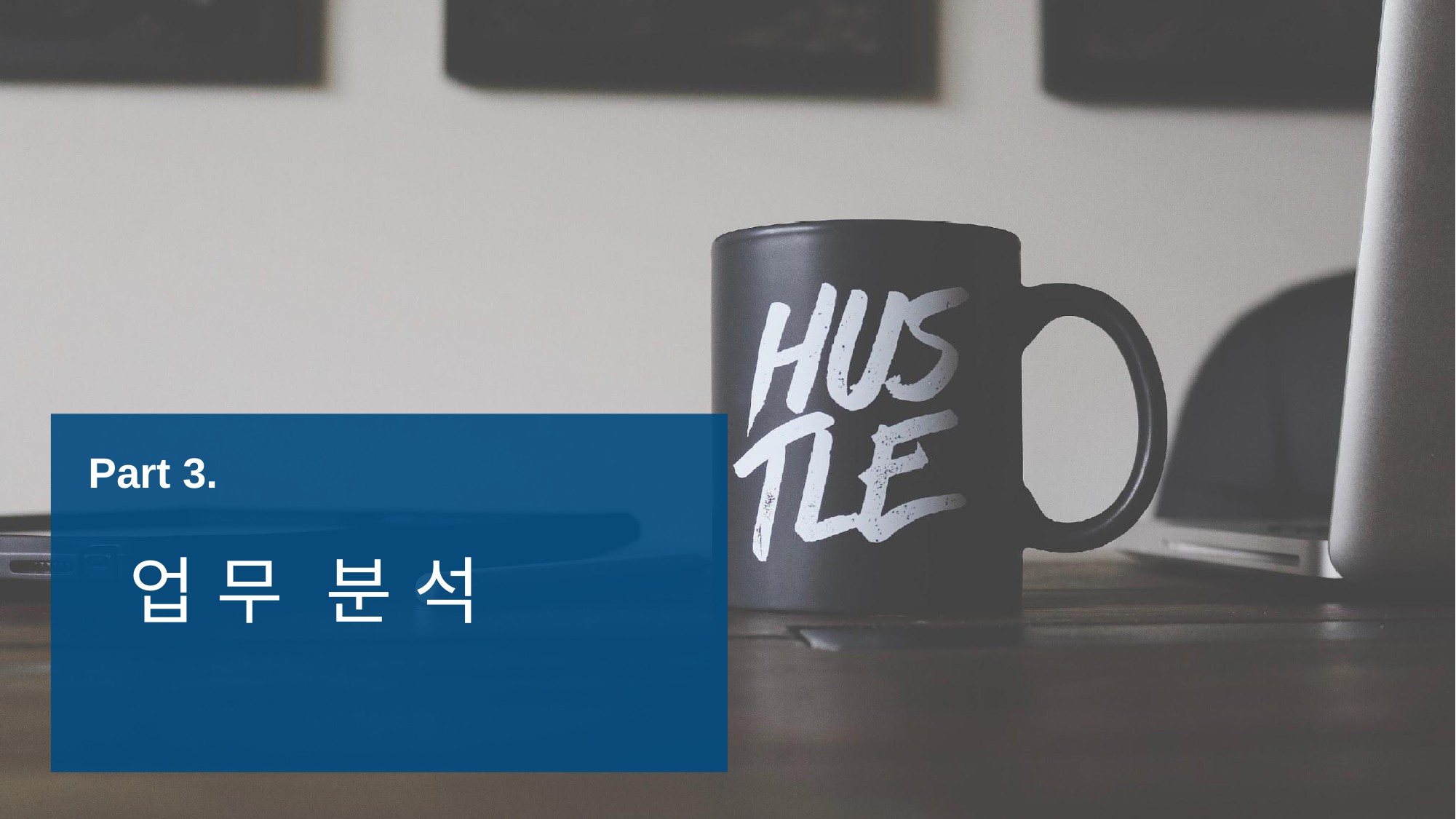

# Part 3.
업무 분석
ⓒSaebyeol Yu. Saebyeol’s PowerPoint